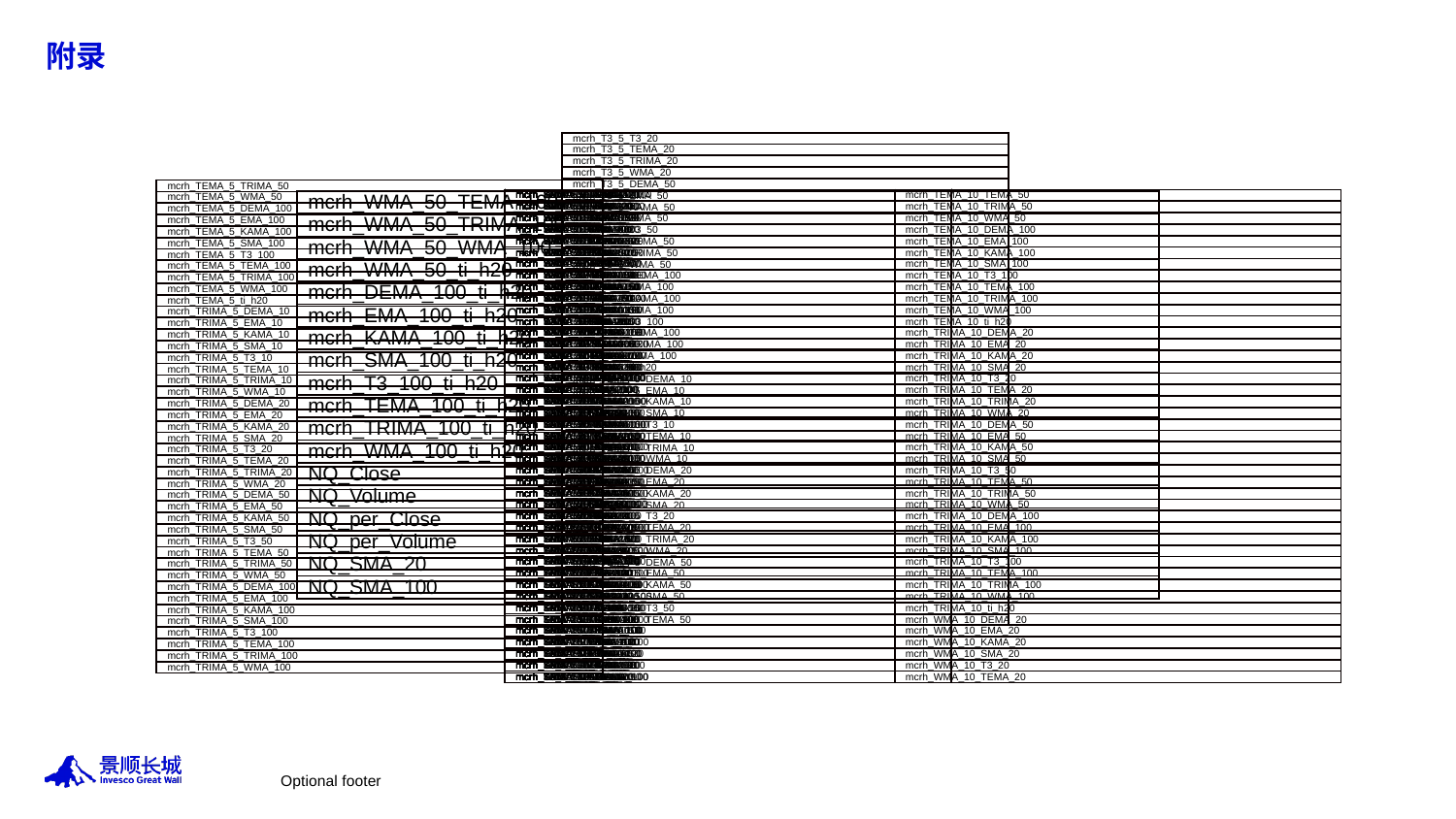

# 附录
| mcrh\_T3\_5\_T3\_20 |
| --- |
| mcrh\_T3\_5\_TEMA\_20 |
| mcrh\_T3\_5\_TRIMA\_20 |
| mcrh\_T3\_5\_WMA\_20 |
| mcrh\_T3\_5\_DEMA\_50 |
| mcrh\_T3\_5\_EMA\_50 |
| mcrh\_T3\_5\_KAMA\_50 |
| mcrh\_T3\_5\_SMA\_50 |
| mcrh\_T3\_5\_T3\_50 |
| mcrh\_T3\_5\_TEMA\_50 |
| mcrh\_T3\_5\_TRIMA\_50 |
| mcrh\_T3\_5\_WMA\_50 |
| mcrh\_T3\_5\_DEMA\_100 |
| mcrh\_T3\_5\_EMA\_100 |
| mcrh\_T3\_5\_KAMA\_100 |
| mcrh\_T3\_5\_SMA\_100 |
| mcrh\_T3\_5\_T3\_100 |
| mcrh\_T3\_5\_TEMA\_100 |
| mcrh\_T3\_5\_TRIMA\_100 |
| mcrh\_T3\_5\_WMA\_100 |
| mcrh\_T3\_5\_ti\_h20 |
| mcrh\_TEMA\_5\_DEMA\_10 |
| mcrh\_TEMA\_5\_EMA\_10 |
| mcrh\_TEMA\_5\_KAMA\_10 |
| mcrh\_TEMA\_5\_SMA\_10 |
| mcrh\_TEMA\_5\_T3\_10 |
| mcrh\_TEMA\_5\_TEMA\_10 |
| mcrh\_TEMA\_5\_TRIMA\_10 |
| mcrh\_TEMA\_5\_WMA\_10 |
| mcrh\_TEMA\_5\_DEMA\_20 |
| mcrh\_TEMA\_5\_EMA\_20 |
| mcrh\_TEMA\_5\_KAMA\_20 |
| mcrh\_TEMA\_5\_SMA\_20 |
| mcrh\_TEMA\_5\_T3\_20 |
| mcrh\_TEMA\_5\_TEMA\_20 |
| mcrh\_TEMA\_5\_TRIMA\_20 |
| mcrh\_TEMA\_5\_WMA\_20 |
| mcrh\_TEMA\_5\_DEMA\_50 |
| mcrh\_TEMA\_5\_EMA\_50 |
| mcrh\_TEMA\_5\_KAMA\_50 |
| mcrh\_TEMA\_5\_SMA\_50 |
| mcrh\_TEMA\_5\_T3\_50 |
| mcrh\_TEMA\_5\_TEMA\_50 |
| mcrh\_TEMA\_5\_TRIMA\_50 |
| --- |
| mcrh\_TEMA\_5\_WMA\_50 |
| mcrh\_TEMA\_5\_DEMA\_100 |
| mcrh\_TEMA\_5\_EMA\_100 |
| mcrh\_TEMA\_5\_KAMA\_100 |
| mcrh\_TEMA\_5\_SMA\_100 |
| mcrh\_TEMA\_5\_T3\_100 |
| mcrh\_TEMA\_5\_TEMA\_100 |
| mcrh\_TEMA\_5\_TRIMA\_100 |
| mcrh\_TEMA\_5\_WMA\_100 |
| mcrh\_TEMA\_5\_ti\_h20 |
| mcrh\_TRIMA\_5\_DEMA\_10 |
| mcrh\_TRIMA\_5\_EMA\_10 |
| mcrh\_TRIMA\_5\_KAMA\_10 |
| mcrh\_TRIMA\_5\_SMA\_10 |
| mcrh\_TRIMA\_5\_T3\_10 |
| mcrh\_TRIMA\_5\_TEMA\_10 |
| mcrh\_TRIMA\_5\_TRIMA\_10 |
| mcrh\_TRIMA\_5\_WMA\_10 |
| mcrh\_TRIMA\_5\_DEMA\_20 |
| mcrh\_TRIMA\_5\_EMA\_20 |
| mcrh\_TRIMA\_5\_KAMA\_20 |
| mcrh\_TRIMA\_5\_SMA\_20 |
| mcrh\_TRIMA\_5\_T3\_20 |
| mcrh\_TRIMA\_5\_TEMA\_20 |
| mcrh\_TRIMA\_5\_TRIMA\_20 |
| mcrh\_TRIMA\_5\_WMA\_20 |
| mcrh\_TRIMA\_5\_DEMA\_50 |
| mcrh\_TRIMA\_5\_EMA\_50 |
| mcrh\_TRIMA\_5\_KAMA\_50 |
| mcrh\_TRIMA\_5\_SMA\_50 |
| mcrh\_TRIMA\_5\_T3\_50 |
| mcrh\_TRIMA\_5\_TEMA\_50 |
| mcrh\_TRIMA\_5\_TRIMA\_50 |
| mcrh\_TRIMA\_5\_WMA\_50 |
| mcrh\_TRIMA\_5\_DEMA\_100 |
| mcrh\_TRIMA\_5\_EMA\_100 |
| mcrh\_TRIMA\_5\_KAMA\_100 |
| mcrh\_TRIMA\_5\_SMA\_100 |
| mcrh\_TRIMA\_5\_T3\_100 |
| mcrh\_TRIMA\_5\_TEMA\_100 |
| mcrh\_TRIMA\_5\_TRIMA\_100 |
| mcrh\_TRIMA\_5\_WMA\_100 |
| mcrh\_DEMA\_5\_WMA\_20 |
| --- |
| mcrh\_DEMA\_5\_DEMA\_50 |
| mcrh\_DEMA\_5\_EMA\_50 |
| mcrh\_DEMA\_5\_KAMA\_50 |
| mcrh\_DEMA\_5\_SMA\_50 |
| mcrh\_DEMA\_5\_T3\_50 |
| mcrh\_DEMA\_5\_TEMA\_50 |
| mcrh\_DEMA\_5\_TRIMA\_50 |
| mcrh\_DEMA\_5\_WMA\_50 |
| mcrh\_DEMA\_5\_DEMA\_100 |
| mcrh\_DEMA\_5\_EMA\_100 |
| mcrh\_DEMA\_5\_KAMA\_100 |
| mcrh\_DEMA\_5\_SMA\_100 |
| mcrh\_DEMA\_5\_T3\_100 |
| mcrh\_DEMA\_5\_TEMA\_100 |
| mcrh\_DEMA\_5\_TRIMA\_100 |
| mcrh\_DEMA\_5\_WMA\_100 |
| mcrh\_DEMA\_5\_ti\_h20 |
| mcrh\_EMA\_5\_DEMA\_10 |
| mcrh\_EMA\_5\_EMA\_10 |
| mcrh\_EMA\_5\_KAMA\_10 |
| mcrh\_EMA\_5\_SMA\_10 |
| mcrh\_EMA\_5\_T3\_10 |
| mcrh\_EMA\_5\_TEMA\_10 |
| mcrh\_EMA\_5\_TRIMA\_10 |
| mcrh\_EMA\_5\_WMA\_10 |
| mcrh\_EMA\_5\_DEMA\_20 |
| mcrh\_EMA\_5\_EMA\_20 |
| mcrh\_EMA\_5\_KAMA\_20 |
| mcrh\_EMA\_5\_SMA\_20 |
| mcrh\_EMA\_5\_T3\_20 |
| mcrh\_EMA\_5\_TEMA\_20 |
| mcrh\_EMA\_5\_TRIMA\_20 |
| mcrh\_EMA\_5\_WMA\_20 |
| mcrh\_EMA\_5\_DEMA\_50 |
| mcrh\_EMA\_5\_EMA\_50 |
| mcrh\_EMA\_5\_KAMA\_50 |
| mcrh\_EMA\_5\_SMA\_50 |
| mcrh\_EMA\_5\_T3\_50 |
| mcrh\_EMA\_5\_TEMA\_50 |
| mcrh\_EMA\_5\_TRIMA\_50 |
| mcrh\_EMA\_5\_WMA\_50 |
| mcrh\_EMA\_5\_DEMA\_100 |
| mcrh\_EMA\_5\_EMA\_100 |
| --- |
| mcrh\_EMA\_5\_KAMA\_100 |
| mcrh\_EMA\_5\_SMA\_100 |
| mcrh\_EMA\_5\_T3\_100 |
| mcrh\_EMA\_5\_TEMA\_100 |
| mcrh\_EMA\_5\_TRIMA\_100 |
| mcrh\_EMA\_5\_WMA\_100 |
| mcrh\_EMA\_5\_ti\_h20 |
| mcrh\_KAMA\_5\_DEMA\_10 |
| mcrh\_KAMA\_5\_EMA\_10 |
| mcrh\_KAMA\_5\_KAMA\_10 |
| mcrh\_KAMA\_5\_SMA\_10 |
| mcrh\_KAMA\_5\_T3\_10 |
| mcrh\_KAMA\_5\_TEMA\_10 |
| mcrh\_KAMA\_5\_TRIMA\_10 |
| mcrh\_KAMA\_5\_WMA\_10 |
| mcrh\_KAMA\_5\_DEMA\_20 |
| mcrh\_KAMA\_5\_EMA\_20 |
| mcrh\_KAMA\_5\_KAMA\_20 |
| mcrh\_KAMA\_5\_SMA\_20 |
| mcrh\_KAMA\_5\_T3\_20 |
| mcrh\_KAMA\_5\_TEMA\_20 |
| mcrh\_KAMA\_5\_TRIMA\_20 |
| mcrh\_KAMA\_5\_WMA\_20 |
| mcrh\_KAMA\_5\_DEMA\_50 |
| mcrh\_KAMA\_5\_EMA\_50 |
| mcrh\_KAMA\_5\_KAMA\_50 |
| mcrh\_KAMA\_5\_SMA\_50 |
| mcrh\_KAMA\_5\_T3\_50 |
| mcrh\_KAMA\_5\_TEMA\_50 |
| mcrh\_KAMA\_5\_TRIMA\_50 |
| mcrh\_KAMA\_5\_WMA\_50 |
| mcrh\_KAMA\_5\_DEMA\_100 |
| mcrh\_KAMA\_5\_EMA\_100 |
| mcrh\_KAMA\_5\_KAMA\_100 |
| mcrh\_KAMA\_5\_SMA\_100 |
| mcrh\_KAMA\_5\_T3\_100 |
| mcrh\_KAMA\_5\_TEMA\_100 |
| mcrh\_KAMA\_5\_TRIMA\_100 |
| mcrh\_KAMA\_5\_WMA\_100 |
| mcrh\_KAMA\_5\_ti\_h20 |
| mcrh\_SMA\_5\_DEMA\_10 |
| mcrh\_SMA\_5\_EMA\_10 |
| mcrh\_SMA\_5\_KAMA\_10 |
| --- |
| mcrh\_SMA\_5\_SMA\_10 |
| mcrh\_SMA\_5\_T3\_10 |
| mcrh\_SMA\_5\_TEMA\_10 |
| mcrh\_SMA\_5\_TRIMA\_10 |
| mcrh\_SMA\_5\_WMA\_10 |
| mcrh\_SMA\_5\_DEMA\_20 |
| mcrh\_SMA\_5\_EMA\_20 |
| mcrh\_SMA\_5\_KAMA\_20 |
| mcrh\_SMA\_5\_SMA\_20 |
| mcrh\_SMA\_5\_T3\_20 |
| mcrh\_SMA\_5\_TEMA\_20 |
| mcrh\_SMA\_5\_TRIMA\_20 |
| mcrh\_SMA\_5\_WMA\_20 |
| mcrh\_SMA\_5\_DEMA\_50 |
| mcrh\_SMA\_5\_EMA\_50 |
| mcrh\_SMA\_5\_KAMA\_50 |
| mcrh\_SMA\_5\_SMA\_50 |
| mcrh\_SMA\_5\_T3\_50 |
| mcrh\_SMA\_5\_TEMA\_50 |
| mcrh\_SMA\_5\_TRIMA\_50 |
| mcrh\_SMA\_5\_WMA\_50 |
| mcrh\_SMA\_5\_DEMA\_100 |
| mcrh\_SMA\_5\_EMA\_100 |
| mcrh\_SMA\_5\_KAMA\_100 |
| mcrh\_SMA\_5\_SMA\_100 |
| mcrh\_SMA\_5\_T3\_100 |
| mcrh\_SMA\_5\_TEMA\_100 |
| mcrh\_SMA\_5\_TRIMA\_100 |
| mcrh\_SMA\_5\_WMA\_100 |
| mcrh\_SMA\_5\_ti\_h20 |
| mcrh\_T3\_5\_DEMA\_10 |
| mcrh\_T3\_5\_EMA\_10 |
| mcrh\_T3\_5\_KAMA\_10 |
| mcrh\_T3\_5\_SMA\_10 |
| mcrh\_T3\_5\_T3\_10 |
| mcrh\_T3\_5\_TEMA\_10 |
| mcrh\_T3\_5\_TRIMA\_10 |
| mcrh\_T3\_5\_WMA\_10 |
| mcrh\_T3\_5\_DEMA\_20 |
| mcrh\_T3\_5\_EMA\_20 |
| mcrh\_T3\_5\_KAMA\_20 |
| mcrh\_T3\_5\_SMA\_20 |
| mcrh\_TRIMA\_5\_ti\_h20 |
| --- |
| mcrh\_WMA\_5\_DEMA\_10 |
| mcrh\_WMA\_5\_EMA\_10 |
| mcrh\_WMA\_5\_KAMA\_10 |
| mcrh\_WMA\_5\_SMA\_10 |
| mcrh\_WMA\_5\_T3\_10 |
| mcrh\_WMA\_5\_TEMA\_10 |
| mcrh\_WMA\_5\_TRIMA\_10 |
| mcrh\_WMA\_5\_WMA\_10 |
| mcrh\_WMA\_5\_DEMA\_20 |
| mcrh\_WMA\_5\_EMA\_20 |
| mcrh\_WMA\_5\_KAMA\_20 |
| mcrh\_WMA\_5\_SMA\_20 |
| mcrh\_WMA\_5\_T3\_20 |
| mcrh\_WMA\_5\_TEMA\_20 |
| mcrh\_WMA\_5\_TRIMA\_20 |
| mcrh\_WMA\_5\_WMA\_20 |
| mcrh\_WMA\_5\_DEMA\_50 |
| mcrh\_WMA\_5\_EMA\_50 |
| mcrh\_WMA\_5\_KAMA\_50 |
| mcrh\_WMA\_5\_SMA\_50 |
| mcrh\_WMA\_5\_T3\_50 |
| mcrh\_WMA\_5\_TEMA\_50 |
| mcrh\_WMA\_5\_TRIMA\_50 |
| mcrh\_WMA\_5\_WMA\_50 |
| mcrh\_WMA\_5\_DEMA\_100 |
| mcrh\_WMA\_5\_EMA\_100 |
| mcrh\_WMA\_5\_KAMA\_100 |
| mcrh\_WMA\_5\_SMA\_100 |
| mcrh\_WMA\_5\_T3\_100 |
| mcrh\_WMA\_5\_TEMA\_100 |
| mcrh\_WMA\_5\_TRIMA\_100 |
| mcrh\_WMA\_5\_WMA\_100 |
| mcrh\_WMA\_5\_ti\_h20 |
| mcrh\_DEMA\_10\_DEMA\_20 |
| mcrh\_DEMA\_10\_EMA\_20 |
| mcrh\_DEMA\_10\_KAMA\_20 |
| mcrh\_DEMA\_10\_SMA\_20 |
| mcrh\_DEMA\_10\_T3\_20 |
| mcrh\_DEMA\_10\_TEMA\_20 |
| mcrh\_DEMA\_10\_TRIMA\_20 |
| mcrh\_DEMA\_10\_WMA\_20 |
| mcrh\_DEMA\_10\_DEMA\_50 |
| mcrh\_DEMA\_10\_EMA\_50 |
| --- |
| mcrh\_DEMA\_10\_KAMA\_50 |
| mcrh\_DEMA\_10\_SMA\_50 |
| mcrh\_DEMA\_10\_T3\_50 |
| mcrh\_DEMA\_10\_TEMA\_50 |
| mcrh\_DEMA\_10\_TRIMA\_50 |
| mcrh\_DEMA\_10\_WMA\_50 |
| mcrh\_DEMA\_10\_DEMA\_100 |
| mcrh\_DEMA\_10\_EMA\_100 |
| mcrh\_DEMA\_10\_KAMA\_100 |
| mcrh\_DEMA\_10\_SMA\_100 |
| mcrh\_DEMA\_10\_T3\_100 |
| mcrh\_DEMA\_10\_TEMA\_100 |
| mcrh\_DEMA\_10\_TRIMA\_100 |
| mcrh\_DEMA\_10\_WMA\_100 |
| mcrh\_DEMA\_10\_ti\_h20 |
| mcrh\_EMA\_10\_DEMA\_20 |
| mcrh\_EMA\_10\_EMA\_20 |
| mcrh\_EMA\_10\_KAMA\_20 |
| mcrh\_EMA\_10\_SMA\_20 |
| mcrh\_EMA\_10\_T3\_20 |
| mcrh\_EMA\_10\_TEMA\_20 |
| mcrh\_EMA\_10\_TRIMA\_20 |
| mcrh\_EMA\_10\_WMA\_20 |
| mcrh\_EMA\_10\_DEMA\_50 |
| mcrh\_EMA\_10\_EMA\_50 |
| mcrh\_EMA\_10\_KAMA\_50 |
| mcrh\_EMA\_10\_SMA\_50 |
| mcrh\_EMA\_10\_T3\_50 |
| mcrh\_EMA\_10\_TEMA\_50 |
| mcrh\_EMA\_10\_TRIMA\_50 |
| mcrh\_EMA\_10\_WMA\_50 |
| mcrh\_EMA\_10\_DEMA\_100 |
| mcrh\_EMA\_10\_EMA\_100 |
| mcrh\_EMA\_10\_KAMA\_100 |
| mcrh\_EMA\_10\_SMA\_100 |
| mcrh\_EMA\_10\_T3\_100 |
| mcrh\_EMA\_10\_TEMA\_100 |
| mcrh\_EMA\_10\_TRIMA\_100 |
| mcrh\_EMA\_10\_WMA\_100 |
| mcrh\_EMA\_10\_ti\_h20 |
| mcrh\_KAMA\_10\_DEMA\_20 |
| mcrh\_KAMA\_10\_EMA\_20 |
| mcrh\_KAMA\_10\_KAMA\_20 |
| --- |
| mcrh\_KAMA\_10\_SMA\_20 |
| mcrh\_KAMA\_10\_T3\_20 |
| mcrh\_KAMA\_10\_TEMA\_20 |
| mcrh\_KAMA\_10\_TRIMA\_20 |
| mcrh\_KAMA\_10\_WMA\_20 |
| mcrh\_KAMA\_10\_DEMA\_50 |
| mcrh\_KAMA\_10\_EMA\_50 |
| mcrh\_KAMA\_10\_KAMA\_50 |
| mcrh\_KAMA\_10\_SMA\_50 |
| mcrh\_KAMA\_10\_T3\_50 |
| mcrh\_KAMA\_10\_TEMA\_50 |
| mcrh\_KAMA\_10\_TRIMA\_50 |
| mcrh\_KAMA\_10\_WMA\_50 |
| mcrh\_KAMA\_10\_DEMA\_100 |
| mcrh\_KAMA\_10\_EMA\_100 |
| mcrh\_KAMA\_10\_KAMA\_100 |
| mcrh\_KAMA\_10\_SMA\_100 |
| mcrh\_KAMA\_10\_T3\_100 |
| mcrh\_KAMA\_10\_TEMA\_100 |
| mcrh\_KAMA\_10\_TRIMA\_100 |
| mcrh\_KAMA\_10\_WMA\_100 |
| mcrh\_KAMA\_10\_ti\_h20 |
| mcrh\_SMA\_10\_DEMA\_20 |
| mcrh\_SMA\_10\_EMA\_20 |
| mcrh\_SMA\_10\_KAMA\_20 |
| mcrh\_SMA\_10\_SMA\_20 |
| mcrh\_SMA\_10\_T3\_20 |
| mcrh\_SMA\_10\_TEMA\_20 |
| mcrh\_SMA\_10\_TRIMA\_20 |
| mcrh\_SMA\_10\_WMA\_20 |
| mcrh\_SMA\_10\_DEMA\_50 |
| mcrh\_SMA\_10\_EMA\_50 |
| mcrh\_SMA\_10\_KAMA\_50 |
| mcrh\_SMA\_10\_SMA\_50 |
| mcrh\_SMA\_10\_T3\_50 |
| mcrh\_SMA\_10\_TEMA\_50 |
| mcrh\_SMA\_10\_TRIMA\_50 |
| mcrh\_SMA\_10\_WMA\_50 |
| mcrh\_SMA\_10\_DEMA\_100 |
| mcrh\_SMA\_10\_EMA\_100 |
| mcrh\_SMA\_10\_KAMA\_100 |
| mcrh\_SMA\_10\_SMA\_100 |
| mcrh\_SMA\_10\_T3\_100 |
| --- |
| mcrh\_SMA\_10\_TEMA\_100 |
| mcrh\_SMA\_10\_TRIMA\_100 |
| mcrh\_SMA\_10\_WMA\_100 |
| mcrh\_SMA\_10\_ti\_h20 |
| mcrh\_T3\_10\_DEMA\_20 |
| mcrh\_T3\_10\_EMA\_20 |
| mcrh\_T3\_10\_KAMA\_20 |
| mcrh\_T3\_10\_SMA\_20 |
| mcrh\_T3\_10\_T3\_20 |
| mcrh\_T3\_10\_TEMA\_20 |
| mcrh\_T3\_10\_TRIMA\_20 |
| mcrh\_T3\_10\_WMA\_20 |
| mcrh\_T3\_10\_DEMA\_50 |
| mcrh\_T3\_10\_EMA\_50 |
| mcrh\_T3\_10\_KAMA\_50 |
| mcrh\_T3\_10\_SMA\_50 |
| mcrh\_T3\_10\_T3\_50 |
| mcrh\_T3\_10\_TEMA\_50 |
| mcrh\_T3\_10\_TRIMA\_50 |
| mcrh\_T3\_10\_WMA\_50 |
| mcrh\_T3\_10\_DEMA\_100 |
| mcrh\_T3\_10\_EMA\_100 |
| mcrh\_T3\_10\_KAMA\_100 |
| mcrh\_T3\_10\_SMA\_100 |
| mcrh\_T3\_10\_T3\_100 |
| mcrh\_T3\_10\_TEMA\_100 |
| mcrh\_T3\_10\_TRIMA\_100 |
| mcrh\_T3\_10\_WMA\_100 |
| mcrh\_T3\_10\_ti\_h20 |
| mcrh\_TEMA\_10\_DEMA\_20 |
| mcrh\_TEMA\_10\_EMA\_20 |
| mcrh\_TEMA\_10\_KAMA\_20 |
| mcrh\_TEMA\_10\_SMA\_20 |
| mcrh\_TEMA\_10\_T3\_20 |
| mcrh\_TEMA\_10\_TEMA\_20 |
| mcrh\_TEMA\_10\_TRIMA\_20 |
| mcrh\_TEMA\_10\_WMA\_20 |
| mcrh\_TEMA\_10\_DEMA\_50 |
| mcrh\_TEMA\_10\_EMA\_50 |
| mcrh\_TEMA\_10\_KAMA\_50 |
| mcrh\_TEMA\_10\_SMA\_50 |
| mcrh\_TEMA\_10\_T3\_50 |
| mcrh\_WMA\_10\_TRIMA\_20 |
| --- |
| mcrh\_WMA\_10\_WMA\_20 |
| mcrh\_WMA\_10\_DEMA\_50 |
| mcrh\_WMA\_10\_EMA\_50 |
| mcrh\_WMA\_10\_KAMA\_50 |
| mcrh\_WMA\_10\_SMA\_50 |
| mcrh\_WMA\_10\_T3\_50 |
| mcrh\_WMA\_10\_TEMA\_50 |
| mcrh\_WMA\_10\_TRIMA\_50 |
| mcrh\_WMA\_10\_WMA\_50 |
| mcrh\_WMA\_10\_DEMA\_100 |
| mcrh\_WMA\_10\_EMA\_100 |
| mcrh\_WMA\_10\_KAMA\_100 |
| mcrh\_WMA\_10\_SMA\_100 |
| mcrh\_WMA\_10\_T3\_100 |
| mcrh\_WMA\_10\_TEMA\_100 |
| mcrh\_WMA\_10\_TRIMA\_100 |
| mcrh\_WMA\_10\_WMA\_100 |
| mcrh\_WMA\_10\_ti\_h20 |
| mcrh\_DEMA\_20\_DEMA\_50 |
| mcrh\_DEMA\_20\_EMA\_50 |
| mcrh\_DEMA\_20\_KAMA\_50 |
| mcrh\_DEMA\_20\_SMA\_50 |
| mcrh\_DEMA\_20\_T3\_50 |
| mcrh\_DEMA\_20\_TEMA\_50 |
| mcrh\_DEMA\_20\_TRIMA\_50 |
| mcrh\_DEMA\_20\_WMA\_50 |
| mcrh\_DEMA\_20\_DEMA\_100 |
| mcrh\_DEMA\_20\_EMA\_100 |
| mcrh\_DEMA\_20\_KAMA\_100 |
| mcrh\_DEMA\_20\_SMA\_100 |
| mcrh\_DEMA\_20\_T3\_100 |
| mcrh\_DEMA\_20\_TEMA\_100 |
| mcrh\_DEMA\_20\_TRIMA\_100 |
| mcrh\_DEMA\_20\_WMA\_100 |
| mcrh\_EMA\_20\_DEMA\_50 |
| mcrh\_EMA\_20\_EMA\_50 |
| mcrh\_EMA\_20\_KAMA\_50 |
| mcrh\_EMA\_20\_SMA\_50 |
| mcrh\_EMA\_20\_T3\_50 |
| mcrh\_EMA\_20\_TEMA\_50 |
| mcrh\_EMA\_20\_TRIMA\_50 |
| mcrh\_EMA\_20\_WMA\_50 |
| mcrh\_EMA\_20\_DEMA\_100 |
| --- |
| mcrh\_EMA\_20\_EMA\_100 |
| mcrh\_EMA\_20\_KAMA\_100 |
| mcrh\_EMA\_20\_SMA\_100 |
| mcrh\_EMA\_20\_T3\_100 |
| mcrh\_EMA\_20\_TEMA\_100 |
| mcrh\_EMA\_20\_TRIMA\_100 |
| mcrh\_EMA\_20\_WMA\_100 |
| mcrh\_KAMA\_20\_DEMA\_50 |
| mcrh\_KAMA\_20\_EMA\_50 |
| mcrh\_KAMA\_20\_KAMA\_50 |
| mcrh\_KAMA\_20\_SMA\_50 |
| mcrh\_KAMA\_20\_T3\_50 |
| mcrh\_KAMA\_20\_TEMA\_50 |
| mcrh\_KAMA\_20\_TRIMA\_50 |
| mcrh\_KAMA\_20\_WMA\_50 |
| mcrh\_KAMA\_20\_DEMA\_100 |
| mcrh\_KAMA\_20\_EMA\_100 |
| mcrh\_KAMA\_20\_KAMA\_100 |
| mcrh\_KAMA\_20\_SMA\_100 |
| mcrh\_KAMA\_20\_T3\_100 |
| mcrh\_KAMA\_20\_TEMA\_100 |
| mcrh\_KAMA\_20\_TRIMA\_100 |
| mcrh\_KAMA\_20\_WMA\_100 |
| mcrh\_SMA\_20\_DEMA\_50 |
| mcrh\_SMA\_20\_EMA\_50 |
| mcrh\_SMA\_20\_KAMA\_50 |
| mcrh\_SMA\_20\_SMA\_50 |
| mcrh\_SMA\_20\_T3\_50 |
| mcrh\_SMA\_20\_TEMA\_50 |
| mcrh\_SMA\_20\_TRIMA\_50 |
| mcrh\_SMA\_20\_WMA\_50 |
| mcrh\_SMA\_20\_DEMA\_100 |
| mcrh\_SMA\_20\_EMA\_100 |
| mcrh\_SMA\_20\_KAMA\_100 |
| mcrh\_SMA\_20\_SMA\_100 |
| mcrh\_SMA\_20\_T3\_100 |
| mcrh\_SMA\_20\_TEMA\_100 |
| mcrh\_SMA\_20\_TRIMA\_100 |
| mcrh\_SMA\_20\_WMA\_100 |
| mcrh\_T3\_20\_DEMA\_50 |
| mcrh\_T3\_20\_EMA\_50 |
| mcrh\_T3\_20\_KAMA\_50 |
| mcrh\_T3\_20\_SMA\_50 |
| --- |
| mcrh\_T3\_20\_T3\_50 |
| mcrh\_T3\_20\_TEMA\_50 |
| mcrh\_T3\_20\_TRIMA\_50 |
| mcrh\_T3\_20\_WMA\_50 |
| mcrh\_T3\_20\_DEMA\_100 |
| mcrh\_T3\_20\_EMA\_100 |
| mcrh\_T3\_20\_KAMA\_100 |
| mcrh\_T3\_20\_SMA\_100 |
| mcrh\_T3\_20\_T3\_100 |
| mcrh\_T3\_20\_TEMA\_100 |
| mcrh\_T3\_20\_TRIMA\_100 |
| mcrh\_T3\_20\_WMA\_100 |
| mcrh\_TEMA\_20\_DEMA\_50 |
| mcrh\_TEMA\_20\_EMA\_50 |
| mcrh\_TEMA\_20\_KAMA\_50 |
| mcrh\_TEMA\_20\_SMA\_50 |
| mcrh\_TEMA\_20\_T3\_50 |
| mcrh\_TEMA\_20\_TEMA\_50 |
| mcrh\_TEMA\_20\_TRIMA\_50 |
| mcrh\_TEMA\_20\_WMA\_50 |
| mcrh\_TEMA\_20\_DEMA\_100 |
| mcrh\_TEMA\_20\_EMA\_100 |
| mcrh\_TEMA\_20\_KAMA\_100 |
| mcrh\_TEMA\_20\_SMA\_100 |
| mcrh\_TEMA\_20\_T3\_100 |
| mcrh\_TEMA\_20\_TEMA\_100 |
| mcrh\_TEMA\_20\_TRIMA\_100 |
| mcrh\_TEMA\_20\_WMA\_100 |
| mcrh\_TRIMA\_20\_DEMA\_50 |
| mcrh\_TRIMA\_20\_EMA\_50 |
| mcrh\_TRIMA\_20\_KAMA\_50 |
| mcrh\_TRIMA\_20\_SMA\_50 |
| mcrh\_TRIMA\_20\_T3\_50 |
| mcrh\_TRIMA\_20\_TEMA\_50 |
| mcrh\_TRIMA\_20\_TRIMA\_50 |
| mcrh\_TRIMA\_20\_WMA\_50 |
| mcrh\_TRIMA\_20\_DEMA\_100 |
| mcrh\_TRIMA\_20\_EMA\_100 |
| mcrh\_TRIMA\_20\_KAMA\_100 |
| mcrh\_TRIMA\_20\_SMA\_100 |
| mcrh\_TRIMA\_20\_T3\_100 |
| mcrh\_TRIMA\_20\_TEMA\_100 |
| mcrh\_TRIMA\_20\_TRIMA\_100 |
| --- |
| mcrh\_TRIMA\_20\_WMA\_100 |
| mcrh\_WMA\_20\_DEMA\_50 |
| mcrh\_WMA\_20\_EMA\_50 |
| mcrh\_WMA\_20\_KAMA\_50 |
| mcrh\_WMA\_20\_SMA\_50 |
| mcrh\_WMA\_20\_T3\_50 |
| mcrh\_WMA\_20\_TEMA\_50 |
| mcrh\_WMA\_20\_TRIMA\_50 |
| mcrh\_WMA\_20\_WMA\_50 |
| mcrh\_WMA\_20\_DEMA\_100 |
| mcrh\_WMA\_20\_EMA\_100 |
| mcrh\_WMA\_20\_KAMA\_100 |
| mcrh\_WMA\_20\_SMA\_100 |
| mcrh\_WMA\_20\_T3\_100 |
| mcrh\_WMA\_20\_TEMA\_100 |
| mcrh\_WMA\_20\_TRIMA\_100 |
| mcrh\_WMA\_20\_WMA\_100 |
| mcrh\_DEMA\_50\_DEMA\_100 |
| mcrh\_DEMA\_50\_EMA\_100 |
| mcrh\_DEMA\_50\_KAMA\_100 |
| mcrh\_DEMA\_50\_SMA\_100 |
| mcrh\_DEMA\_50\_T3\_100 |
| mcrh\_DEMA\_50\_TEMA\_100 |
| mcrh\_DEMA\_50\_TRIMA\_100 |
| mcrh\_DEMA\_50\_WMA\_100 |
| mcrh\_DEMA\_50\_ti\_h20 |
| mcrh\_EMA\_50\_DEMA\_100 |
| mcrh\_EMA\_50\_EMA\_100 |
| mcrh\_EMA\_50\_KAMA\_100 |
| mcrh\_EMA\_50\_SMA\_100 |
| mcrh\_EMA\_50\_T3\_100 |
| mcrh\_EMA\_50\_TEMA\_100 |
| mcrh\_EMA\_50\_TRIMA\_100 |
| mcrh\_EMA\_50\_WMA\_100 |
| mcrh\_EMA\_50\_ti\_h20 |
| mcrh\_KAMA\_50\_DEMA\_100 |
| mcrh\_KAMA\_50\_EMA\_100 |
| mcrh\_KAMA\_50\_KAMA\_100 |
| mcrh\_KAMA\_50\_SMA\_100 |
| mcrh\_KAMA\_50\_T3\_100 |
| mcrh\_KAMA\_50\_TEMA\_100 |
| mcrh\_KAMA\_50\_TRIMA\_100 |
| mcrh\_KAMA\_50\_WMA\_100 |
| --- |
| mcrh\_KAMA\_50\_ti\_h20 |
| mcrh\_SMA\_50\_DEMA\_100 |
| mcrh\_SMA\_50\_EMA\_100 |
| mcrh\_SMA\_50\_KAMA\_100 |
| mcrh\_SMA\_50\_SMA\_100 |
| mcrh\_SMA\_50\_T3\_100 |
| mcrh\_SMA\_50\_TEMA\_100 |
| mcrh\_SMA\_50\_TRIMA\_100 |
| mcrh\_SMA\_50\_WMA\_100 |
| mcrh\_SMA\_50\_ti\_h20 |
| mcrh\_T3\_50\_DEMA\_100 |
| mcrh\_T3\_50\_EMA\_100 |
| mcrh\_T3\_50\_KAMA\_100 |
| mcrh\_T3\_50\_SMA\_100 |
| mcrh\_T3\_50\_T3\_100 |
| mcrh\_T3\_50\_TEMA\_100 |
| mcrh\_T3\_50\_TRIMA\_100 |
| mcrh\_T3\_50\_WMA\_100 |
| mcrh\_T3\_50\_ti\_h20 |
| mcrh\_TEMA\_50\_DEMA\_100 |
| mcrh\_TEMA\_50\_EMA\_100 |
| mcrh\_TEMA\_50\_KAMA\_100 |
| mcrh\_TEMA\_50\_SMA\_100 |
| mcrh\_TEMA\_50\_T3\_100 |
| mcrh\_TEMA\_50\_TEMA\_100 |
| mcrh\_TEMA\_50\_TRIMA\_100 |
| mcrh\_TEMA\_50\_WMA\_100 |
| mcrh\_TEMA\_50\_ti\_h20 |
| mcrh\_TRIMA\_50\_DEMA\_100 |
| mcrh\_TRIMA\_50\_EMA\_100 |
| mcrh\_TRIMA\_50\_KAMA\_100 |
| mcrh\_TRIMA\_50\_SMA\_100 |
| mcrh\_TRIMA\_50\_T3\_100 |
| mcrh\_TRIMA\_50\_TEMA\_100 |
| mcrh\_TRIMA\_50\_TRIMA\_100 |
| mcrh\_TRIMA\_50\_WMA\_100 |
| mcrh\_TRIMA\_50\_ti\_h20 |
| mcrh\_WMA\_50\_DEMA\_100 |
| mcrh\_WMA\_50\_EMA\_100 |
| mcrh\_WMA\_50\_KAMA\_100 |
| mcrh\_WMA\_50\_SMA\_100 |
| mcrh\_WMA\_50\_T3\_100 |
| mcrh\_TEMA\_10\_TEMA\_50 |
| --- |
| mcrh\_TEMA\_10\_TRIMA\_50 |
| mcrh\_TEMA\_10\_WMA\_50 |
| mcrh\_TEMA\_10\_DEMA\_100 |
| mcrh\_TEMA\_10\_EMA\_100 |
| mcrh\_TEMA\_10\_KAMA\_100 |
| mcrh\_TEMA\_10\_SMA\_100 |
| mcrh\_TEMA\_10\_T3\_100 |
| mcrh\_TEMA\_10\_TEMA\_100 |
| mcrh\_TEMA\_10\_TRIMA\_100 |
| mcrh\_TEMA\_10\_WMA\_100 |
| mcrh\_TEMA\_10\_ti\_h20 |
| mcrh\_TRIMA\_10\_DEMA\_20 |
| mcrh\_TRIMA\_10\_EMA\_20 |
| mcrh\_TRIMA\_10\_KAMA\_20 |
| mcrh\_TRIMA\_10\_SMA\_20 |
| mcrh\_TRIMA\_10\_T3\_20 |
| mcrh\_TRIMA\_10\_TEMA\_20 |
| mcrh\_TRIMA\_10\_TRIMA\_20 |
| mcrh\_TRIMA\_10\_WMA\_20 |
| mcrh\_TRIMA\_10\_DEMA\_50 |
| mcrh\_TRIMA\_10\_EMA\_50 |
| mcrh\_TRIMA\_10\_KAMA\_50 |
| mcrh\_TRIMA\_10\_SMA\_50 |
| mcrh\_TRIMA\_10\_T3\_50 |
| mcrh\_TRIMA\_10\_TEMA\_50 |
| mcrh\_TRIMA\_10\_TRIMA\_50 |
| mcrh\_TRIMA\_10\_WMA\_50 |
| mcrh\_TRIMA\_10\_DEMA\_100 |
| mcrh\_TRIMA\_10\_EMA\_100 |
| mcrh\_TRIMA\_10\_KAMA\_100 |
| mcrh\_TRIMA\_10\_SMA\_100 |
| mcrh\_TRIMA\_10\_T3\_100 |
| mcrh\_TRIMA\_10\_TEMA\_100 |
| mcrh\_TRIMA\_10\_TRIMA\_100 |
| mcrh\_TRIMA\_10\_WMA\_100 |
| mcrh\_TRIMA\_10\_ti\_h20 |
| mcrh\_WMA\_10\_DEMA\_20 |
| mcrh\_WMA\_10\_EMA\_20 |
| mcrh\_WMA\_10\_KAMA\_20 |
| mcrh\_WMA\_10\_SMA\_20 |
| mcrh\_WMA\_10\_T3\_20 |
| mcrh\_WMA\_10\_TEMA\_20 |
| mcrh\_WMA\_50\_TEMA\_100 |
| --- |
| mcrh\_WMA\_50\_TRIMA\_100 |
| mcrh\_WMA\_50\_WMA\_100 |
| mcrh\_WMA\_50\_ti\_h20 |
| mcrh\_DEMA\_100\_ti\_h20 |
| mcrh\_EMA\_100\_ti\_h20 |
| mcrh\_KAMA\_100\_ti\_h20 |
| mcrh\_SMA\_100\_ti\_h20 |
| mcrh\_T3\_100\_ti\_h20 |
| mcrh\_TEMA\_100\_ti\_h20 |
| mcrh\_TRIMA\_100\_ti\_h20 |
| mcrh\_WMA\_100\_ti\_h20 |
| NQ\_Close |
| NQ\_Volume |
| NQ\_per\_Close |
| NQ\_per\_Volume |
| NQ\_SMA\_20 |
| NQ\_SMA\_100 |

Optional footer